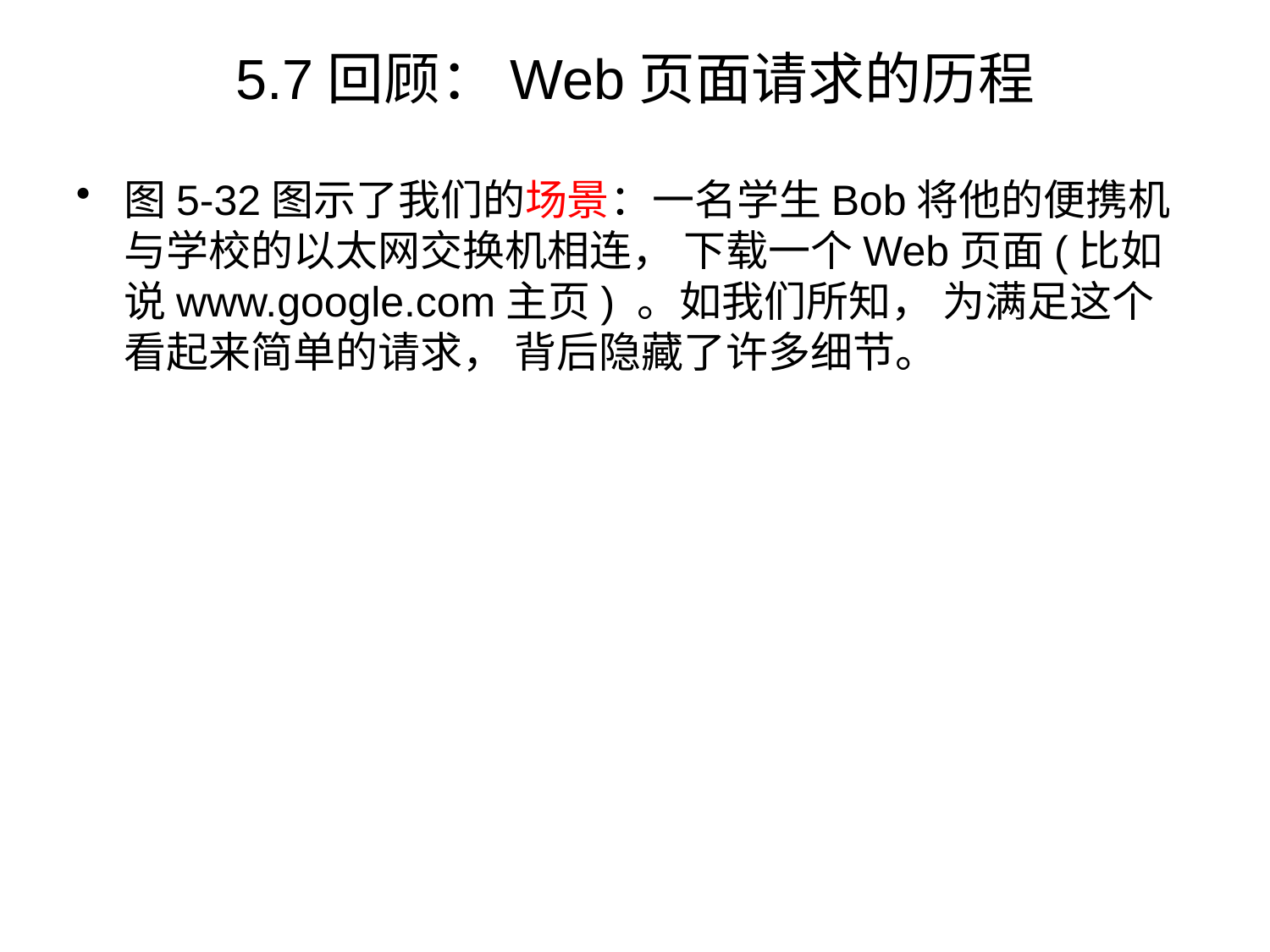

# 5.7回顾：Web页面请求的历程
图5-32图示了我们的场景：一名学生Bob将他的便携机与学校的以太网交换机相连， 下载一个Web页面(比如说www.google.com主页) 。如我们所知， 为满足这个看起来简单的请求， 背后隐藏了许多细节。